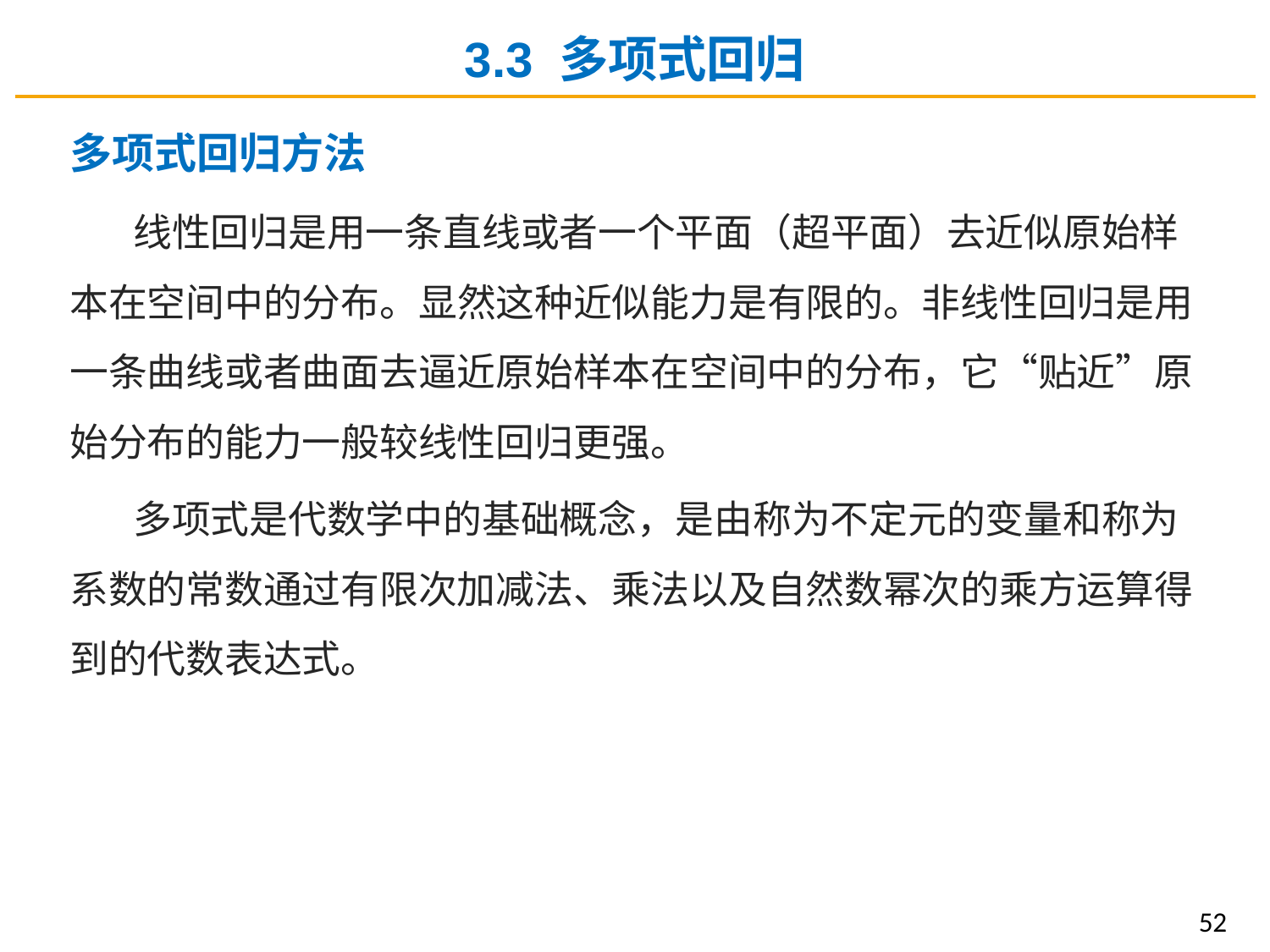

3.3 多项式回归
多项式回归方法
线性回归是用一条直线或者一个平面（超平面）去近似原始样本在空间中的分布。显然这种近似能力是有限的。非线性回归是用一条曲线或者曲面去逼近原始样本在空间中的分布，它“贴近”原始分布的能力一般较线性回归更强。
多项式是代数学中的基础概念，是由称为不定元的变量和称为系数的常数通过有限次加减法、乘法以及自然数幂次的乘方运算得到的代数表达式。
52